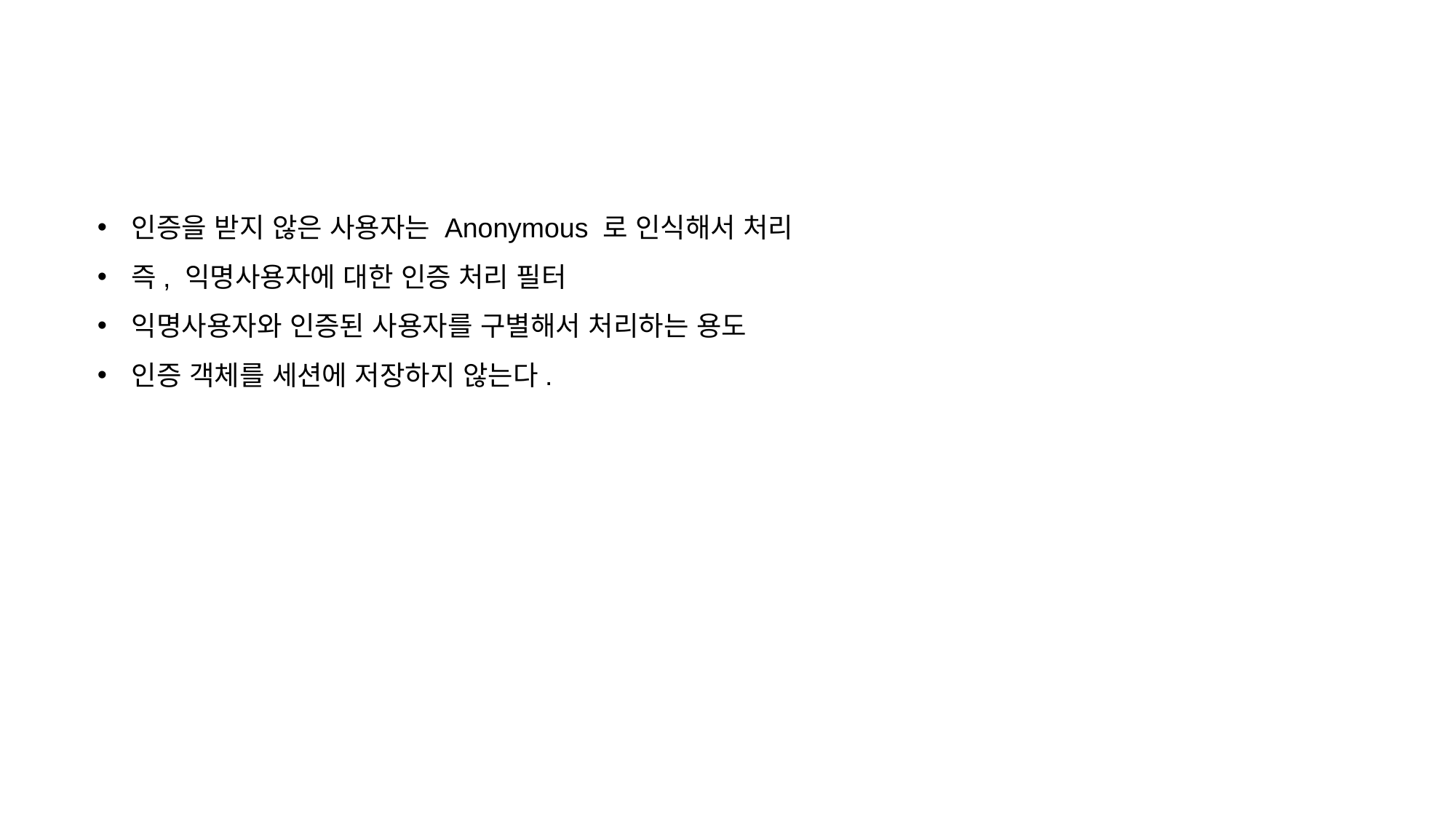

인증을 받지 않은 사용자는 Anonymous 로 인식해서 처리
즉, 익명사용자에 대한 인증 처리 필터
익명사용자와 인증된 사용자를 구별해서 처리하는 용도
인증 객체를 세션에 저장하지 않는다.